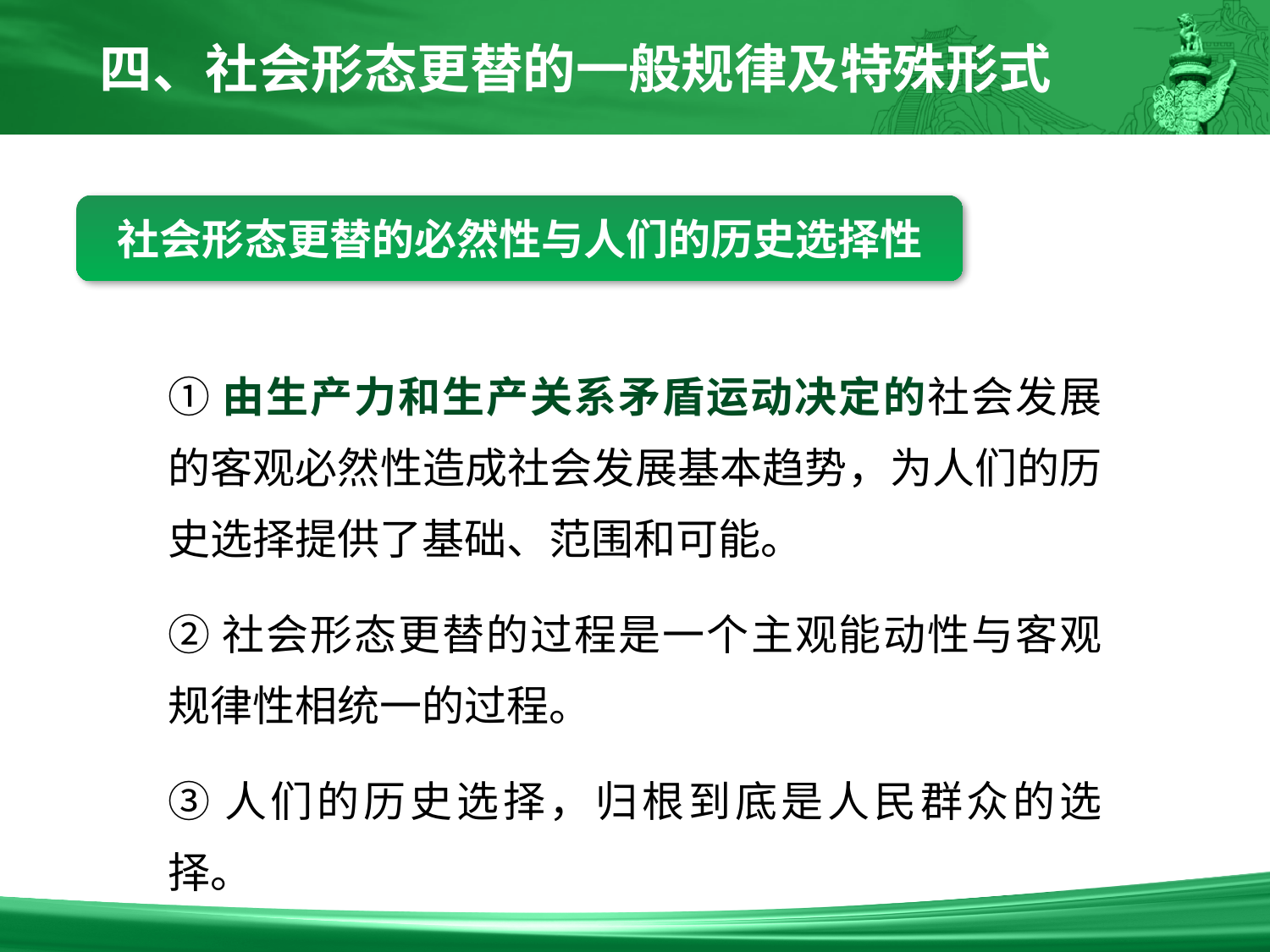

四、社会形态更替的一般规律及特殊形式
社会形态更替的必然性与人们的历史选择性
①由生产力和生产关系矛盾运动决定的社会发展的客观必然性造成社会发展基本趋势，为人们的历史选择提供了基础、范围和可能。
②社会形态更替的过程是一个主观能动性与客观规律性相统一的过程。
③人们的历史选择，归根到底是人民群众的选择。